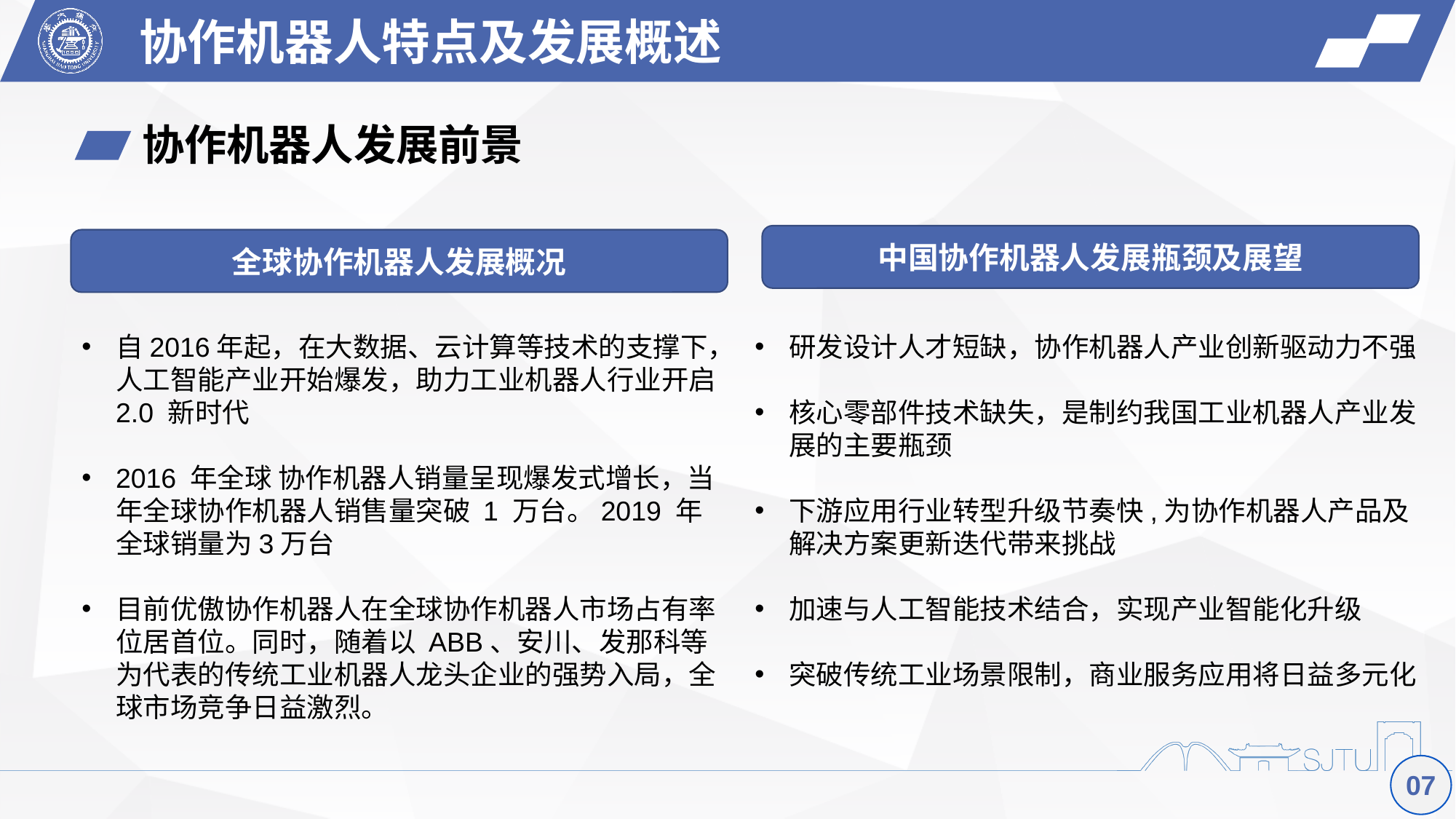

协作机器人特点及发展概述
协作机器人发展前景

中国协作机器人发展瓶颈及展望
全球协作机器人发展概况
自2016年起，在大数据、云计算等技术的支撑下，人工智能产业开始爆发，助力工业机器人行业开启 2.0 新时代

2016 年全球 协作机器人销量呈现爆发式增长，当年全球协作机器人销售量突破 1 万台。2019 年全球销量为3万台

目前优傲协作机器人在全球协作机器人市场占有率位居首位。同时，随着以 ABB、安川、发那科等为代表的传统工业机器人龙头企业的强势入局，全球市场竞争日益激烈。

研发设计人才短缺，协作机器人产业创新驱动力不强

核心零部件技术缺失，是制约我国工业机器人产业发展的主要瓶颈

下游应用行业转型升级节奏快,为协作机器人产品及解决方案更新迭代带来挑战

加速与人工智能技术结合，实现产业智能化升级

突破传统工业场景限制，商业服务应用将日益多元化

07